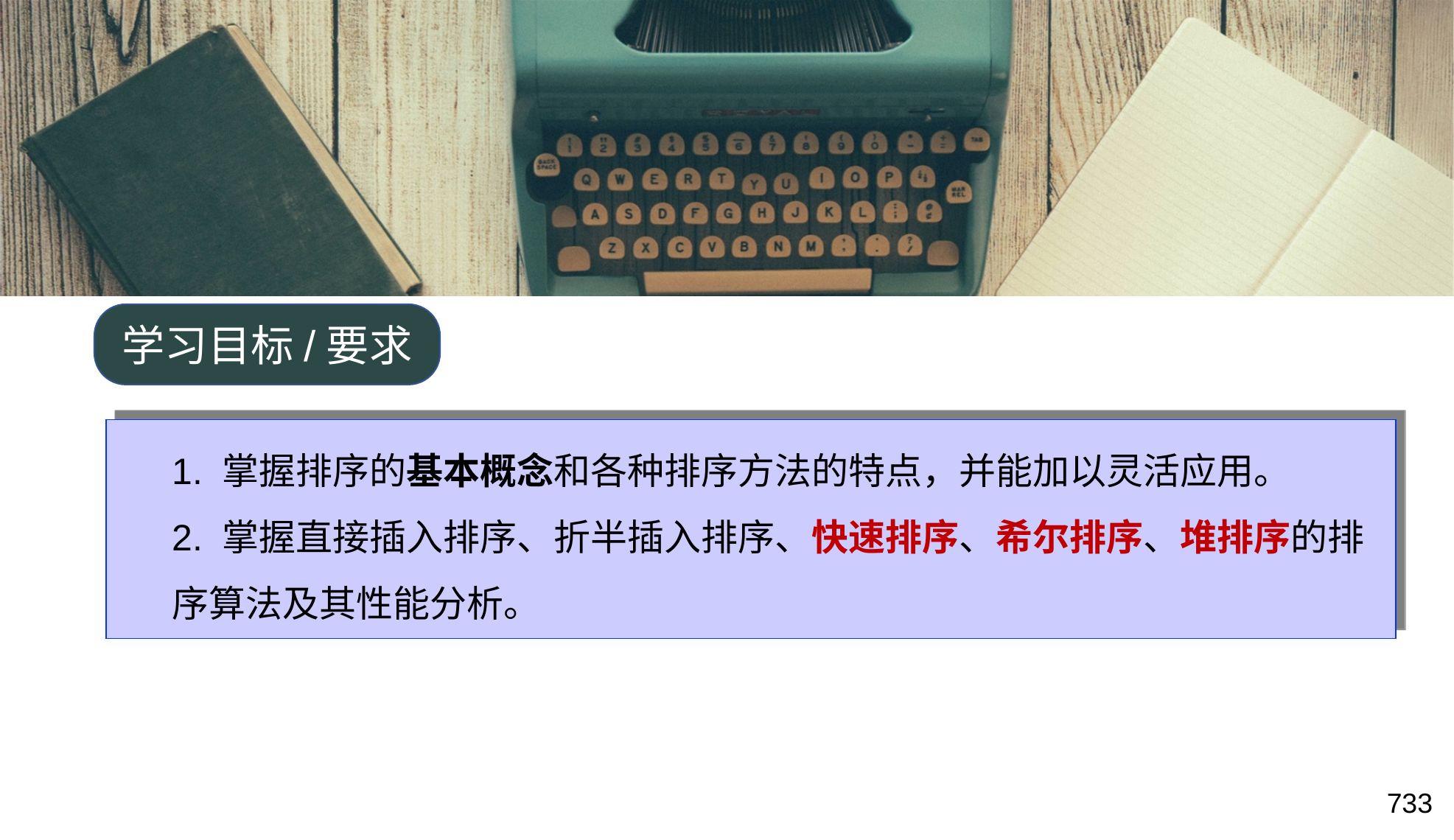

学习目标/要求
1. 掌握排序的基本概念和各种排序方法的特点，并能加以灵活应用。
2. 掌握直接插入排序、折半插入排序、快速排序、希尔排序、堆排序的排序算法及其性能分析。

733